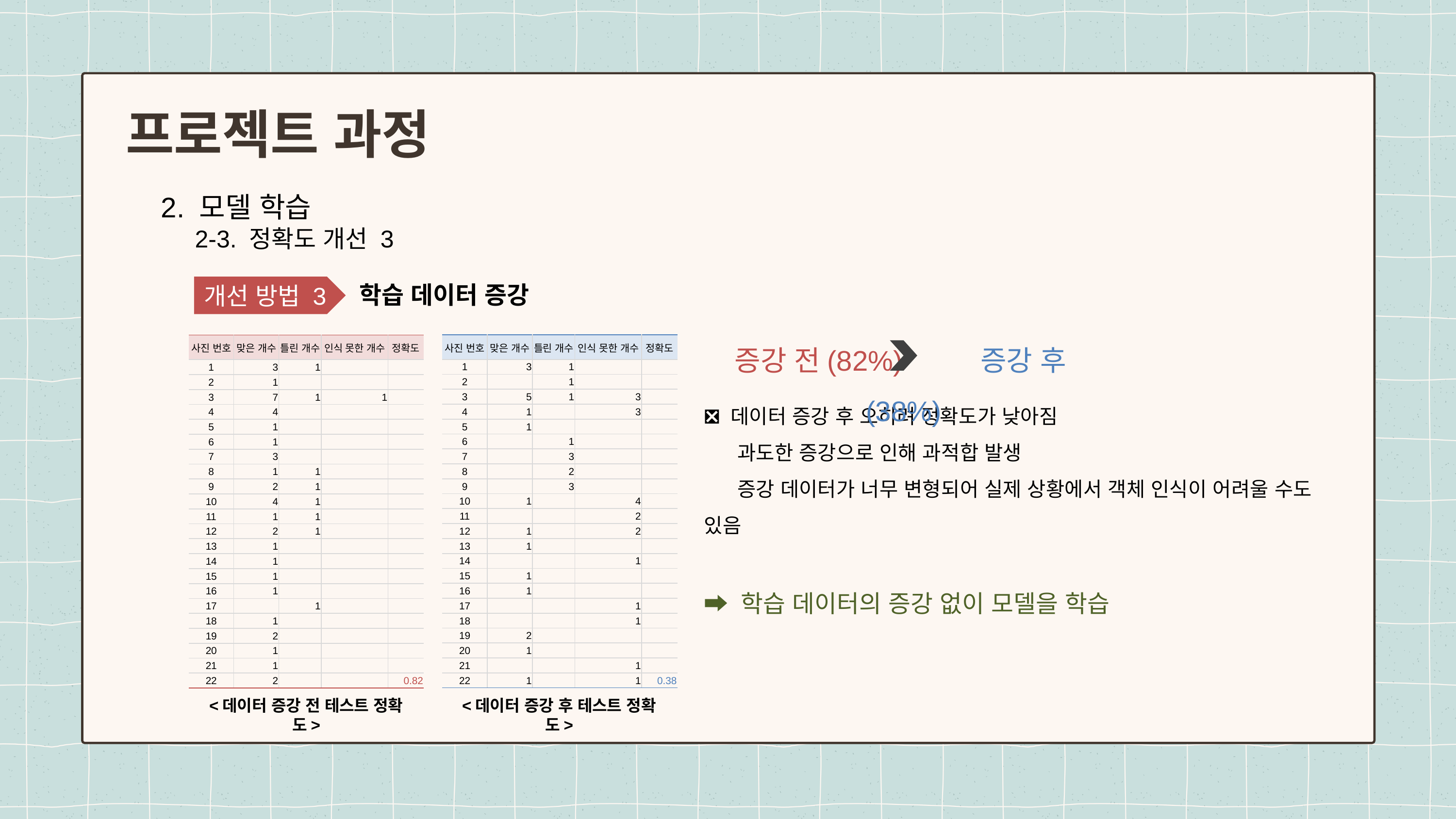

프로젝트 과정
2. 모델 학습
     2-3. 정확도 개선 3
학습 데이터 증강
개선 방법 3
증강 전(82%)         증강 후(38%)

| 사진 번호 | 맞은 개수 | 틀린 개수 | 인식 못한 개수 | 정확도 |
| --- | --- | --- | --- | --- |
| 1 | 3 | 1 |  |  |
| 2 |  | 1 |  |  |
| 3 | 5 | 1 | 3 |  |
| 4 | 1 |  | 3 |  |
| 5 | 1 |  |  |  |
| 6 |  | 1 |  |  |
| 7 |  | 3 |  |  |
| 8 |  | 2 |  |  |
| 9 |  | 3 |  |  |
| 10 | 1 |  | 4 |  |
| 11 |  |  | 2 |  |
| 12 | 1 |  | 2 |  |
| 13 | 1 |  |  |  |
| 14 |  |  | 1 |  |
| 15 | 1 |  |  |  |
| 16 | 1 |  |  |  |
| 17 |  |  | 1 |  |
| 18 |  |  | 1 |  |
| 19 | 2 |  |  |  |
| 20 | 1 |  |  |  |
| 21 |  |  | 1 |  |
| 22 | 1 |  | 1 | 0.38 |
| 사진 번호 | 맞은 개수 | 틀린 개수 | 인식 못한 개수 | 정확도 |
| --- | --- | --- | --- | --- |
| 1 | 3 | 1 |  |  |
| 2 | 1 |  |  |  |
| 3 | 7 | 1 | 1 |  |
| 4 | 4 |  |  |  |
| 5 | 1 |  |  |  |
| 6 | 1 |  |  |  |
| 7 | 3 |  |  |  |
| 8 | 1 | 1 |  |  |
| 9 | 2 | 1 |  |  |
| 10 | 4 | 1 |  |  |
| 11 | 1 | 1 |  |  |
| 12 | 2 | 1 |  |  |
| 13 | 1 |  |  |  |
| 14 | 1 |  |  |  |
| 15 | 1 |  |  |  |
| 16 | 1 |  |  |  |
| 17 |  | 1 |  |  |
| 18 | 1 |  |  |  |
| 19 | 2 |  |  |  |
| 20 | 1 |  |  |  |
| 21 | 1 |  |  |  |
| 22 | 2 |  |  | 0.82 |
❎ 데이터 증강 후 오히려 정확도가 낮아짐
     과도한 증강으로 인해 과적합 발생
     증강 데이터가 너무 변형되어 실제 상황에서 객체 인식이 어려울 수도 있음

➡ 학습 데이터의 증강 없이 모델을 학습
<데이터 증강 전 테스트 정확도>
<데이터 증강 후 테스트 정확도>